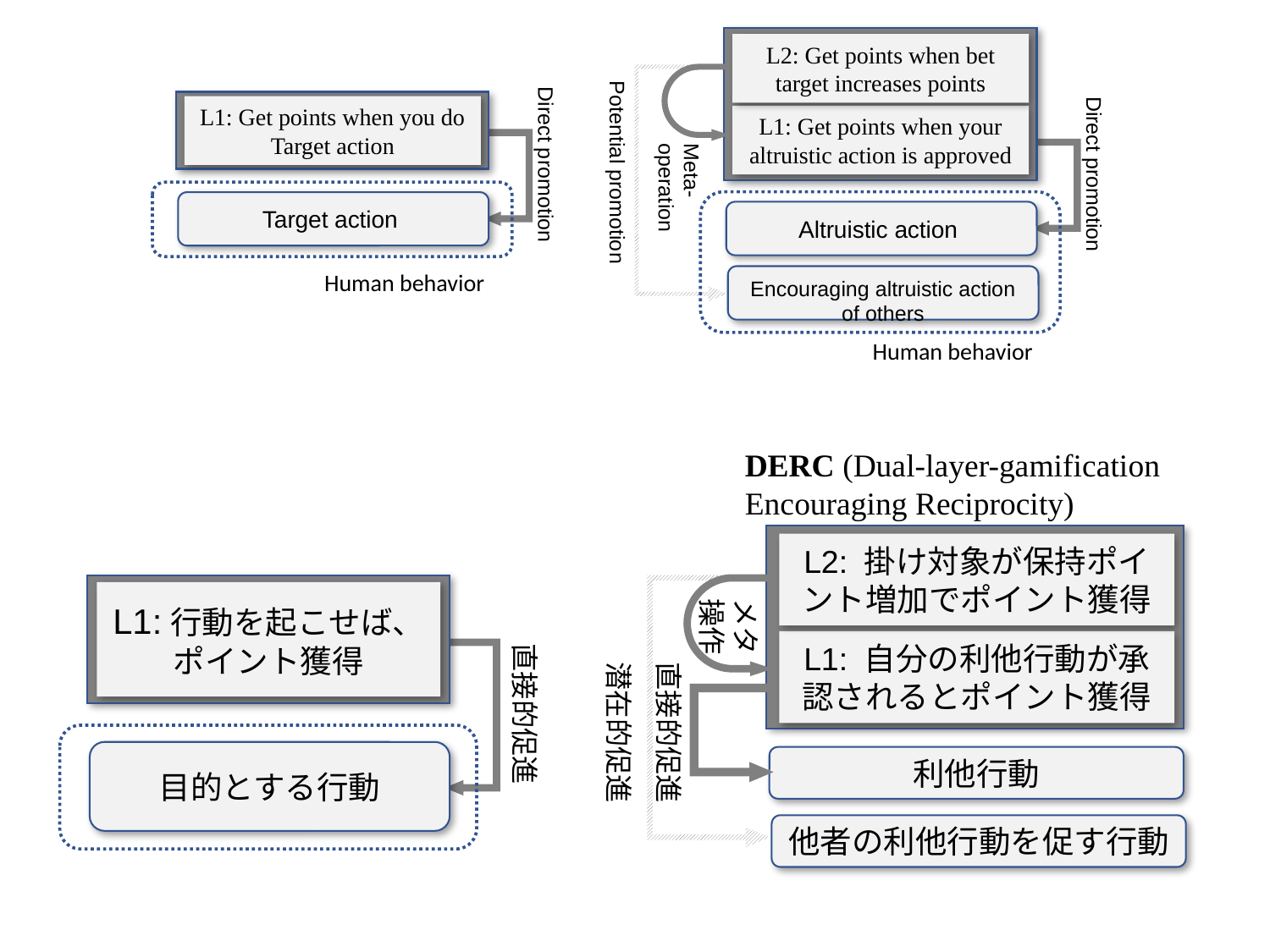

L2: Get points when bet target increases points

L1: Get points when you do Target action
L1: Get points when your altruistic action is approved

Direct promotion
Potential promotion

Direct promotion
Meta-operation

Target action
Altruistic action
Human behavior
Encouraging altruistic action of others
Human behavior
DERC (Dual-layer-gamification Encouraging Reciprocity)

L2: 掛け対象が保持ポイント増加でポイント獲得

メタ操作
L1: 自分の利他行動が承認されるとポイント獲得

直接的促進
潜在的促進
利他行動
他者の利他行動を促す行動

L1:行動を起こせば、
ポイント獲得
直接的促進

目的とする行動